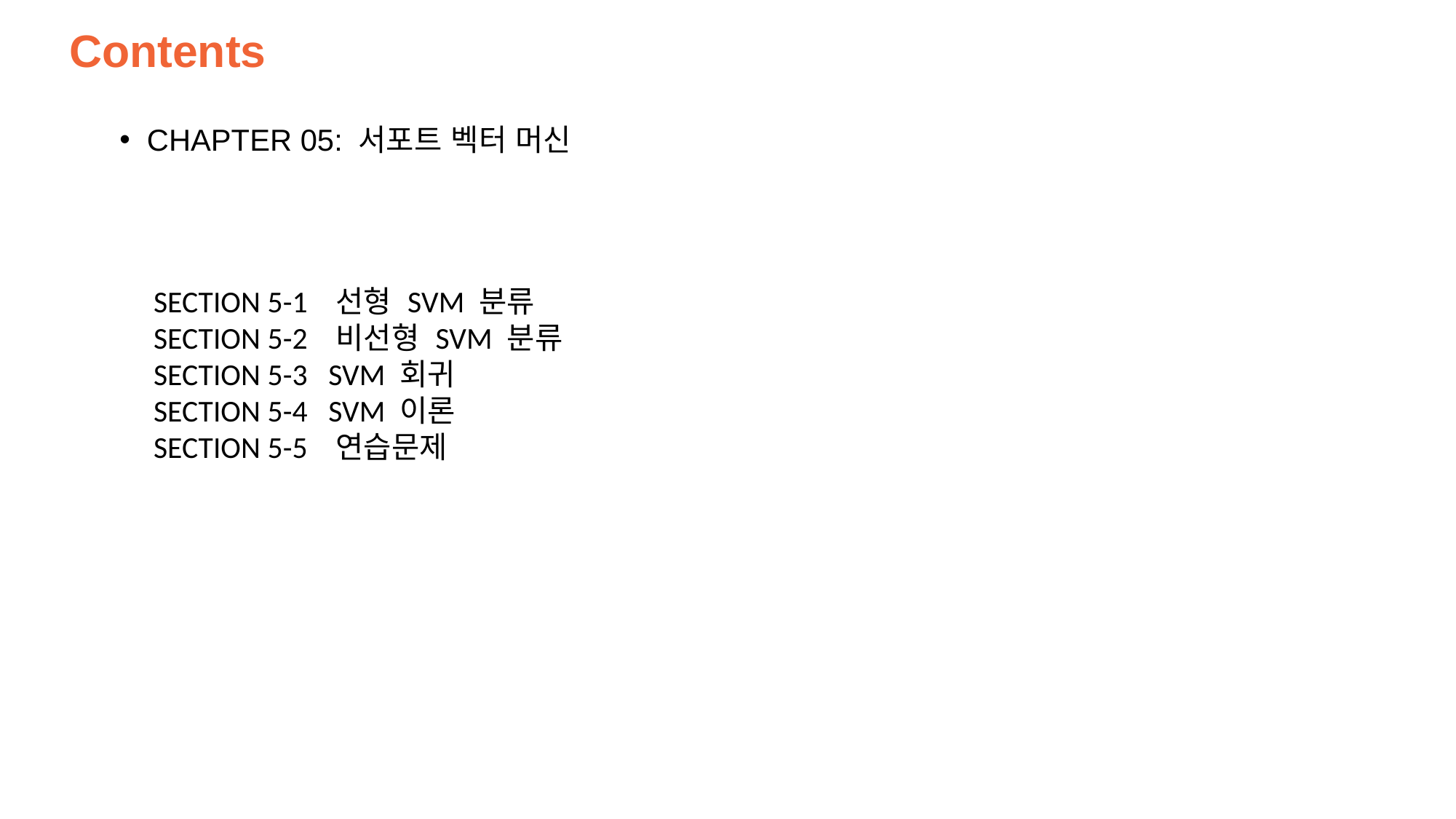

# Contents
CHAPTER 05: 서포트 벡터 머신

SECTION 5-1   선형 SVM 분류
SECTION 5-2   비선형 SVM 분류
SECTION 5-3   SVM 회귀
SECTION 5-4   SVM 이론
SECTION 5-5   연습문제

45